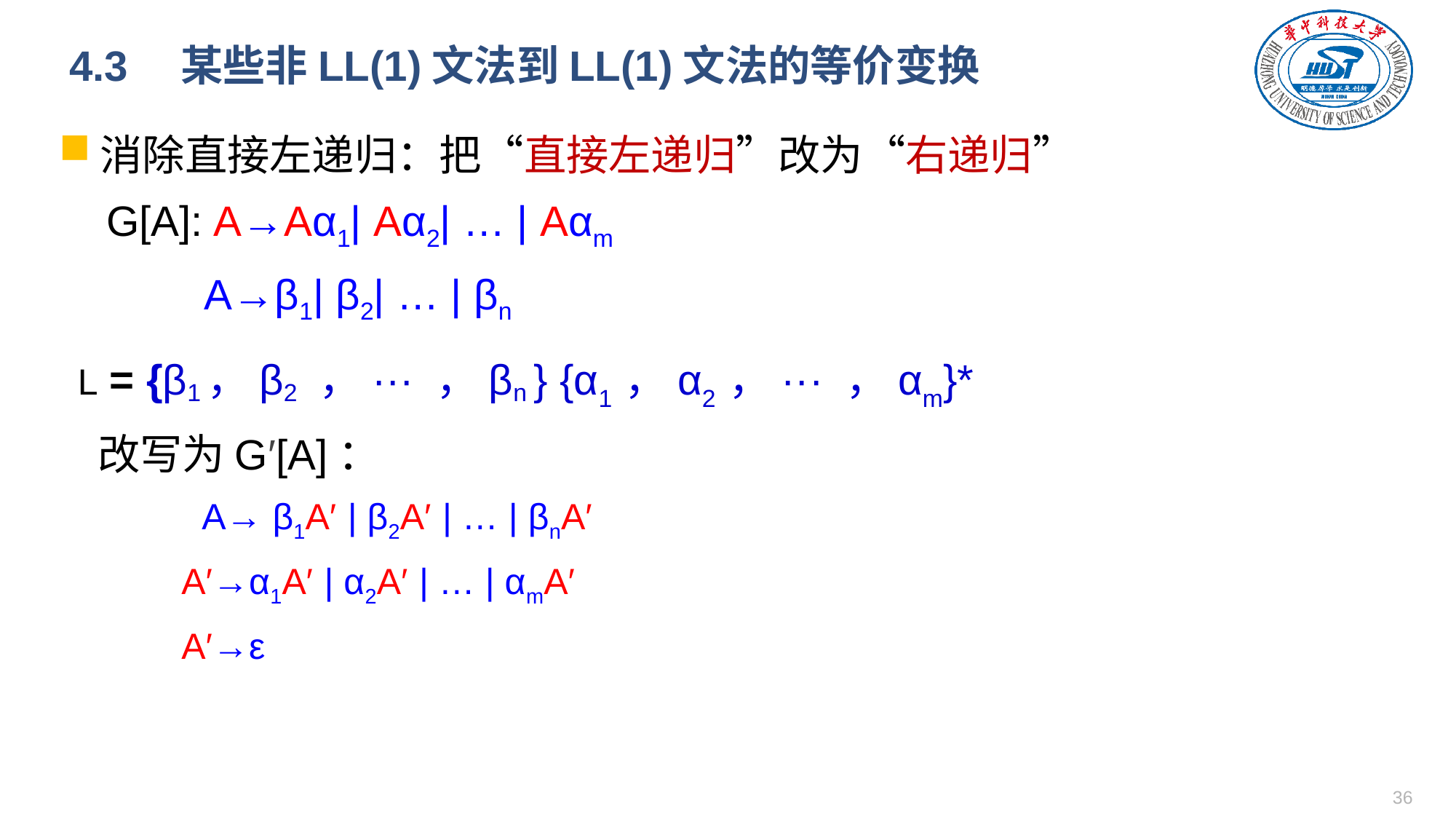

# 4.3　某些非LL(1)文法到LL(1)文法的等价变换
消除直接左递归：把“直接左递归”改为“右递归”
    G[A]: A→Aα1| Aα2| … | Aαm
                     A→β1| β2| … | βn
   L = {β1，β2 ，··· ，βn } {α1 ，α2 ，··· ，αm}*
   改写为G′[A]：
              A→ β1A′ | β2A′ | … | βnA′
                     A′→α1A′ | α2A′ | … | αmA′
                     A′→ε
36